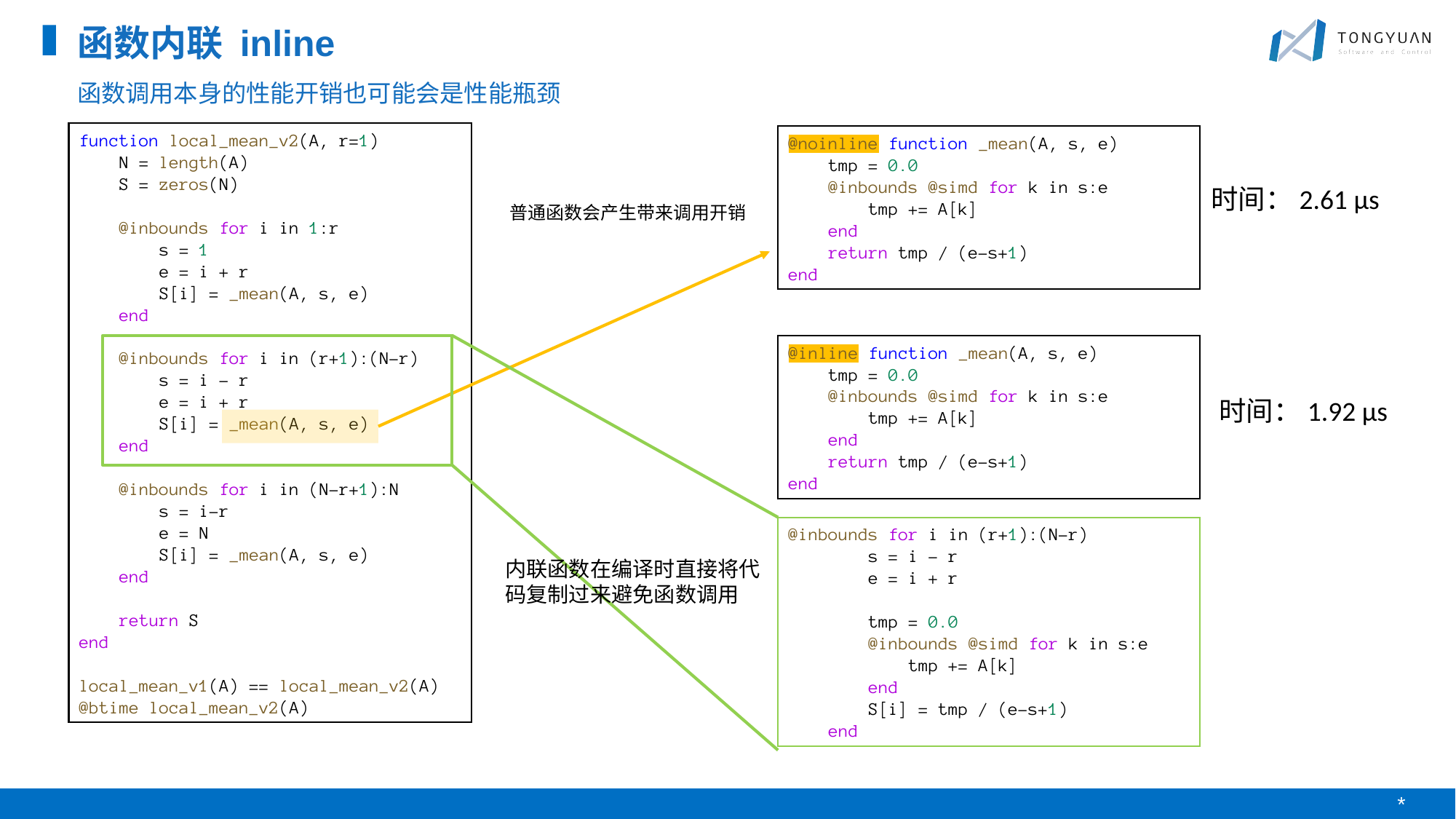

函数内联 inline
函数调用本身的性能开销也可能会是性能瓶颈
function local_mean_v2(A, r=1)
    N = length(A)
    S = zeros(N)
    @inbounds for i in 1:r
        s = 1
        e = i + r
        S[i] = _mean(A, s, e)
    end
    @inbounds for i in (r+1):(N-r)
        s = i - r
        e = i + r
        S[i] = _mean(A, s, e)
    end
    @inbounds for i in (N-r+1):N
        s = i-r
        e = N
        S[i] = _mean(A, s, e)
    end
    return S
end

local_mean_v1(A) == local_mean_v2(A)
@btime local_mean_v2(A)
@noinline function _mean(A, s, e)
    tmp = 0.0
    @inbounds @simd for k in s:e
        tmp += A[k]
    end
    return tmp / (e-s+1)
end
时间：2.61 μs
普通函数会产生带来调用开销

@inline function _mean(A, s, e)
    tmp = 0.0
    @inbounds @simd for k in s:e
        tmp += A[k]
    end
    return tmp / (e-s+1)
end
时间：1.92 μs
@inbounds for i in (r+1):(N-r)
        s = i - r
        e = i + r
        tmp = 0.0
        @inbounds @simd for k in s:e
            tmp += A[k]
        end
        S[i] = tmp / (e-s+1)
    end
内联函数在编译时直接将代码复制过来避免函数调用

*